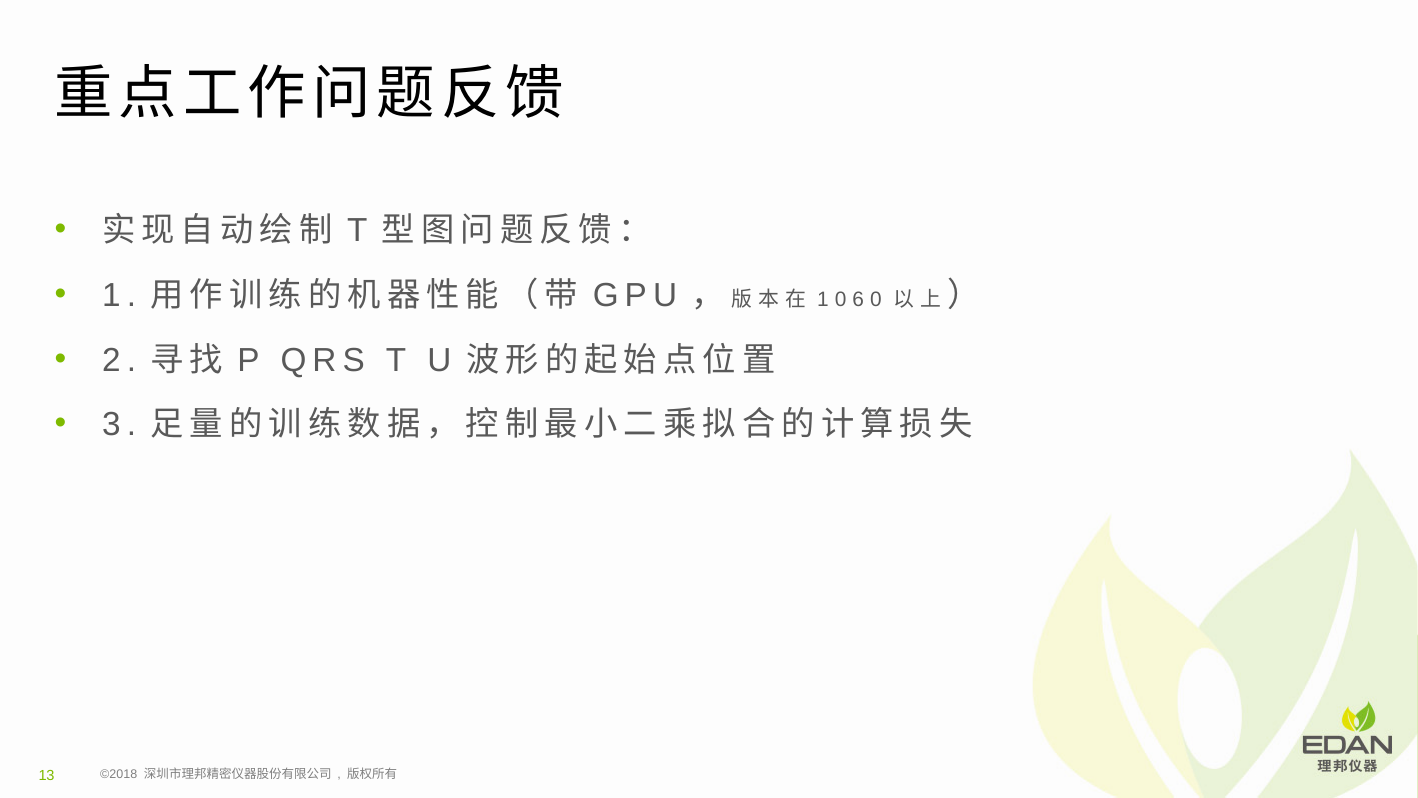

# 重点工作问题反馈
实现自动绘制T型图问题反馈：
1.用作训练的机器性能（带GPU，版本在1060以上）
2.寻找P QRS T U波形的起始点位置
3.足量的训练数据，控制最小二乘拟合的计算损失